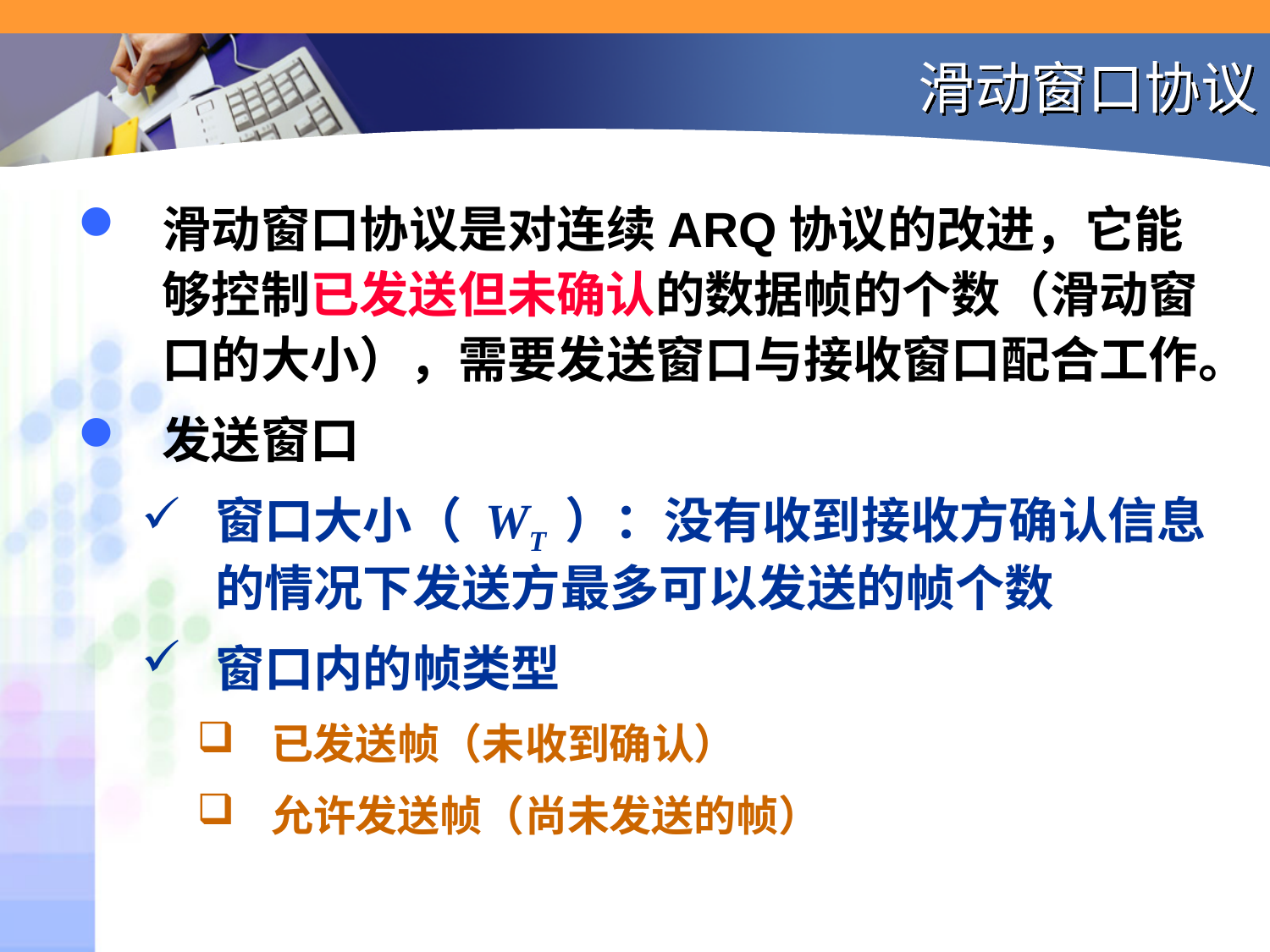

# 滑动窗口协议
滑动窗口协议是对连续ARQ协议的改进，它能够控制已发送但未确认的数据帧的个数（滑动窗口的大小），需要发送窗口与接收窗口配合工作。
发送窗口
窗口大小（ WT ）：没有收到接收方确认信息的情况下发送方最多可以发送的帧个数
窗口内的帧类型
已发送帧（未收到确认）
允许发送帧（尚未发送的帧）